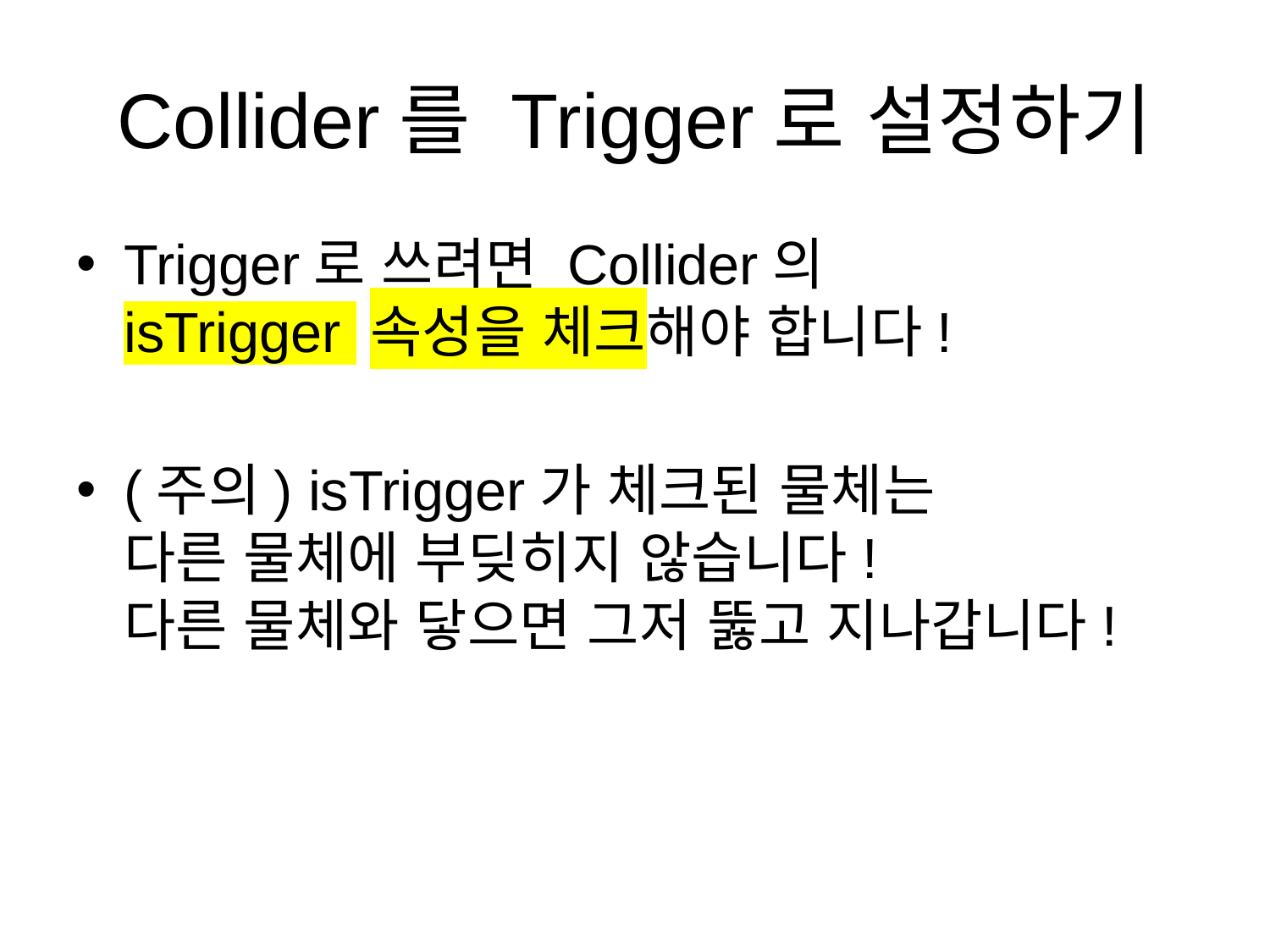

# Collider를 Trigger로 설정하기
Trigger로 쓰려면 Collider의
isTrigger 속성을 체크해야 합니다!

(주의) isTrigger가 체크된 물체는
다른 물체에 부딪히지 않습니다!
다른 물체와 닿으면 그저 뚫고 지나갑니다!